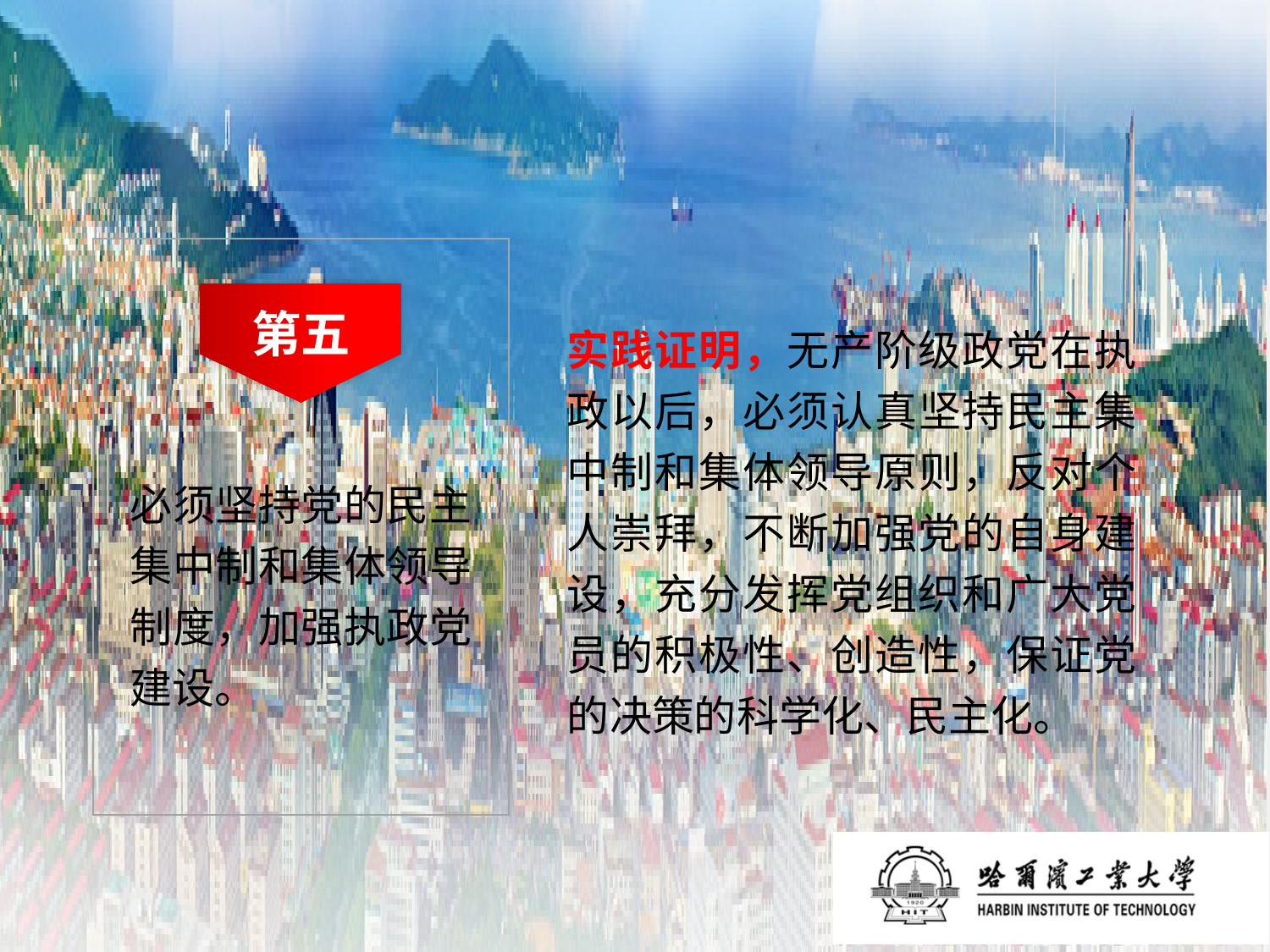

第五
实践证明，无产阶级政党在执政以后，必须认真坚持民主集中制和集体领导原则，反对个人崇拜，不断加强党的自身建设，充分发挥党组织和广大党员的积极性、创造性，保证党的决策的科学化、民主化。
必须坚持党的民主集中制和集体领导制度，加强执政党建设。